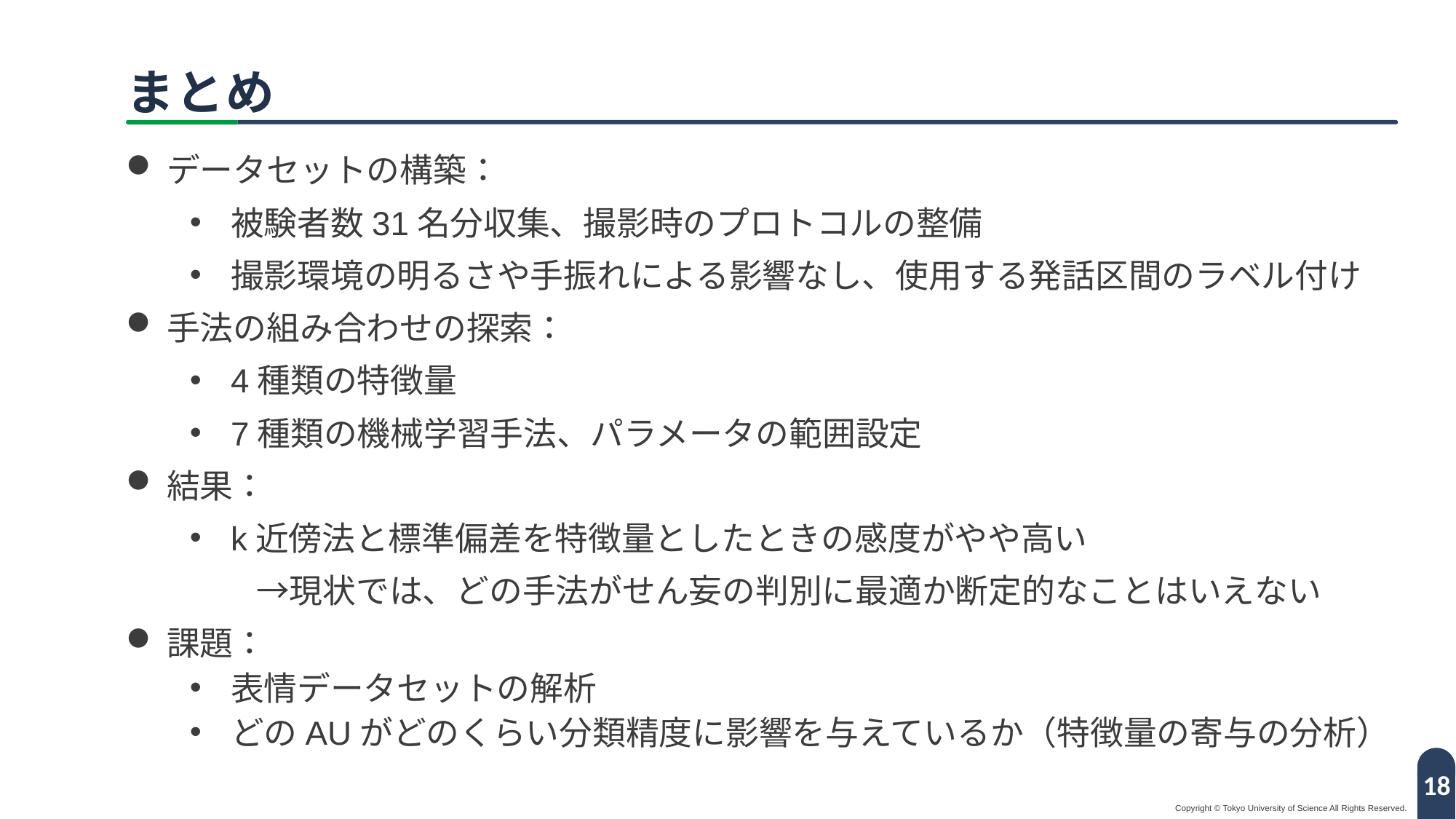

# まとめ
データセットの構築：
被験者数31名分収集、撮影時のプロトコルの整備
撮影環境の明るさや手振れによる影響なし、使用する発話区間のラベル付け
手法の組み合わせの探索：
4種類の特徴量
7種類の機械学習手法、パラメータの範囲設定
結果：
k近傍法と標準偏差を特徴量としたときの感度がやや高い
　　→現状では、どの手法がせん妄の判別に最適か断定的なことはいえない
課題：
表情データセットの解析
どのAUがどのくらい分類精度に影響を与えているか（特徴量の寄与の分析）